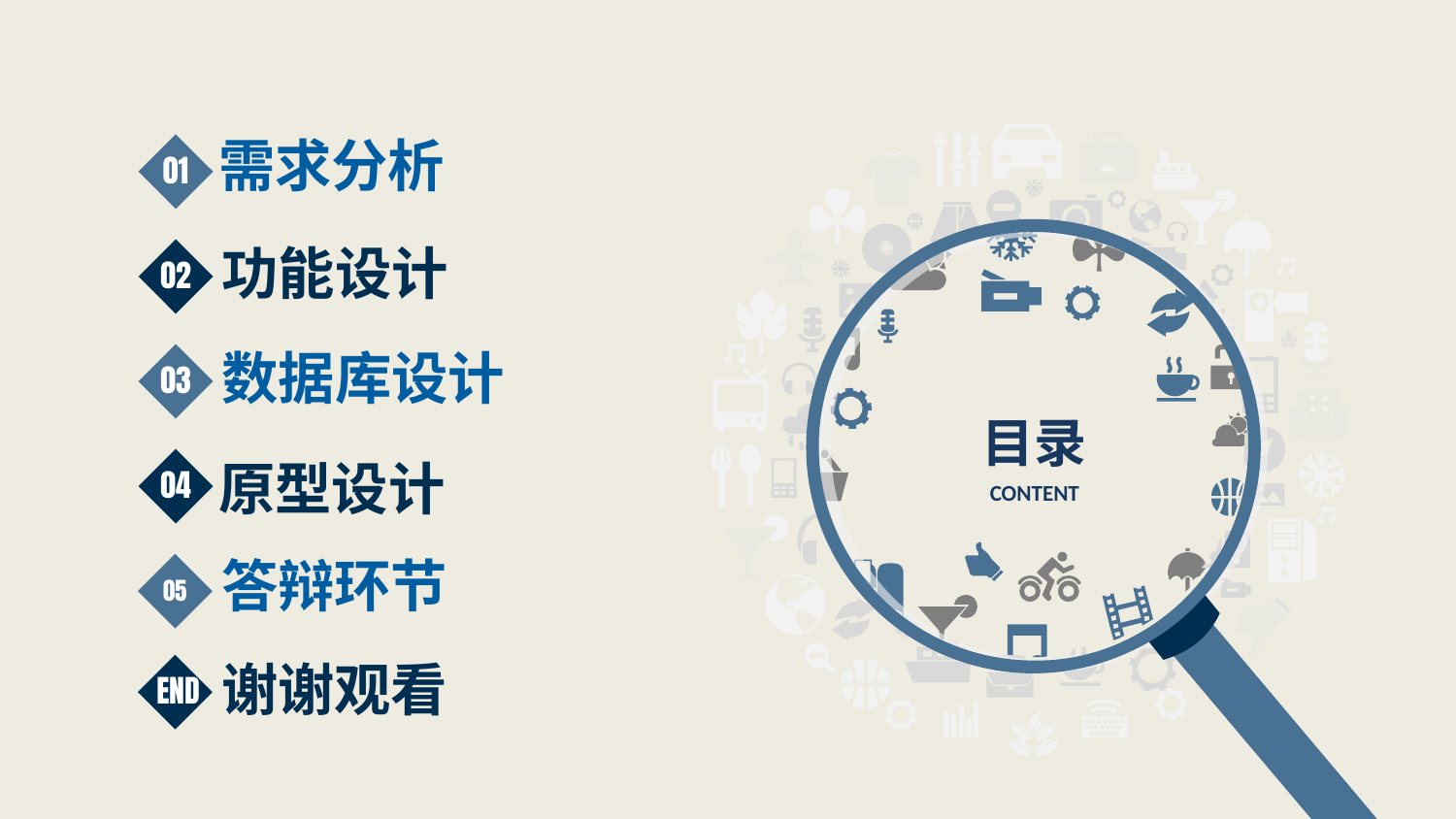

需求分析
01

02
功能设计
03
数据库设计
目录
CONTENT
04
原型设计
05
答辩环节
END
谢谢观看